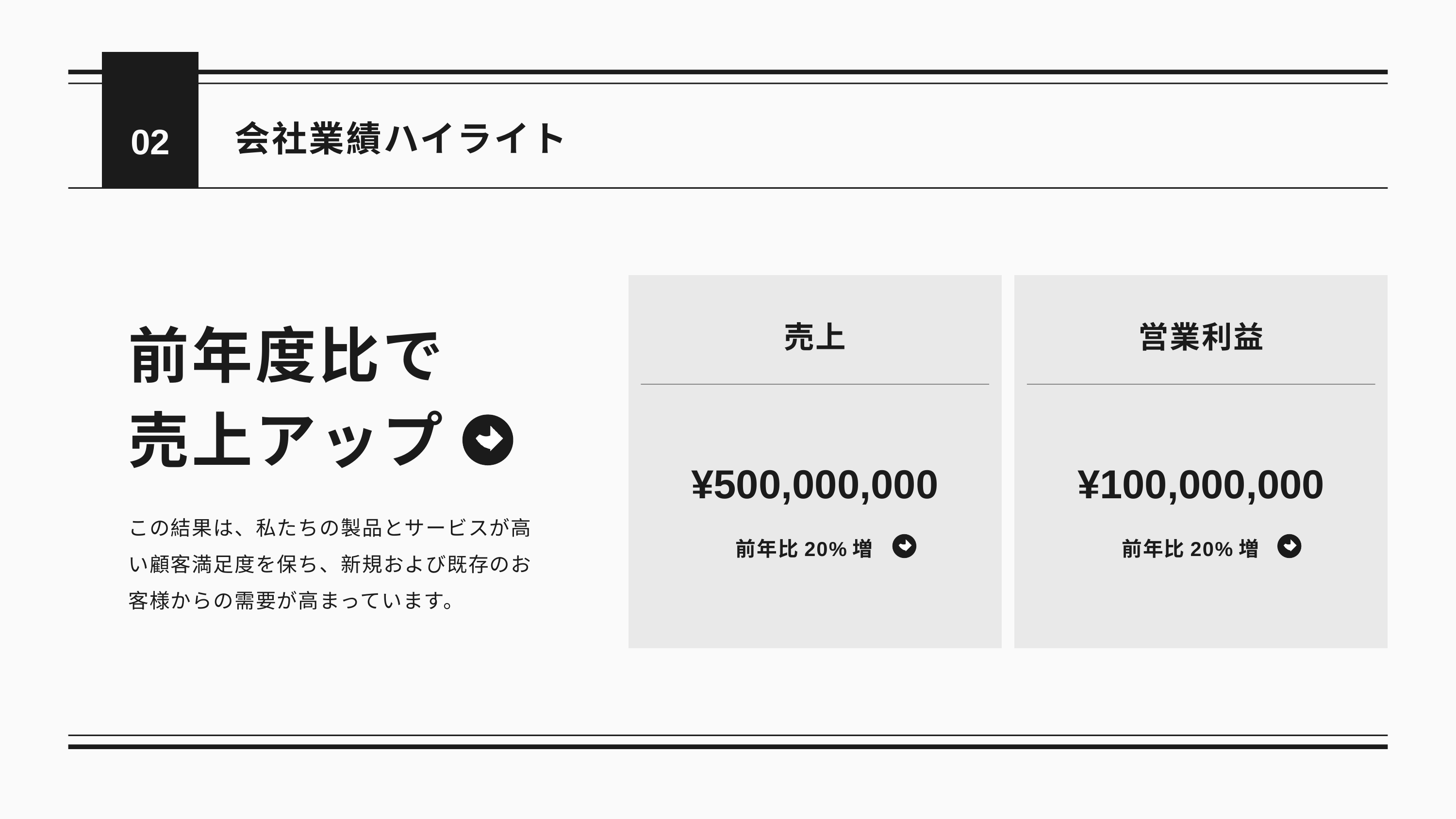

02
会社業績ハイライト

売上
営業利益
前年度比で
売上アップ

¥500,000,000
¥100,000,000
この結果は、私たちの製品とサービスが高い顧客満足度を保ち、新規および既存のお客様からの需要が高まっています。
前年比20%増
前年比20%増